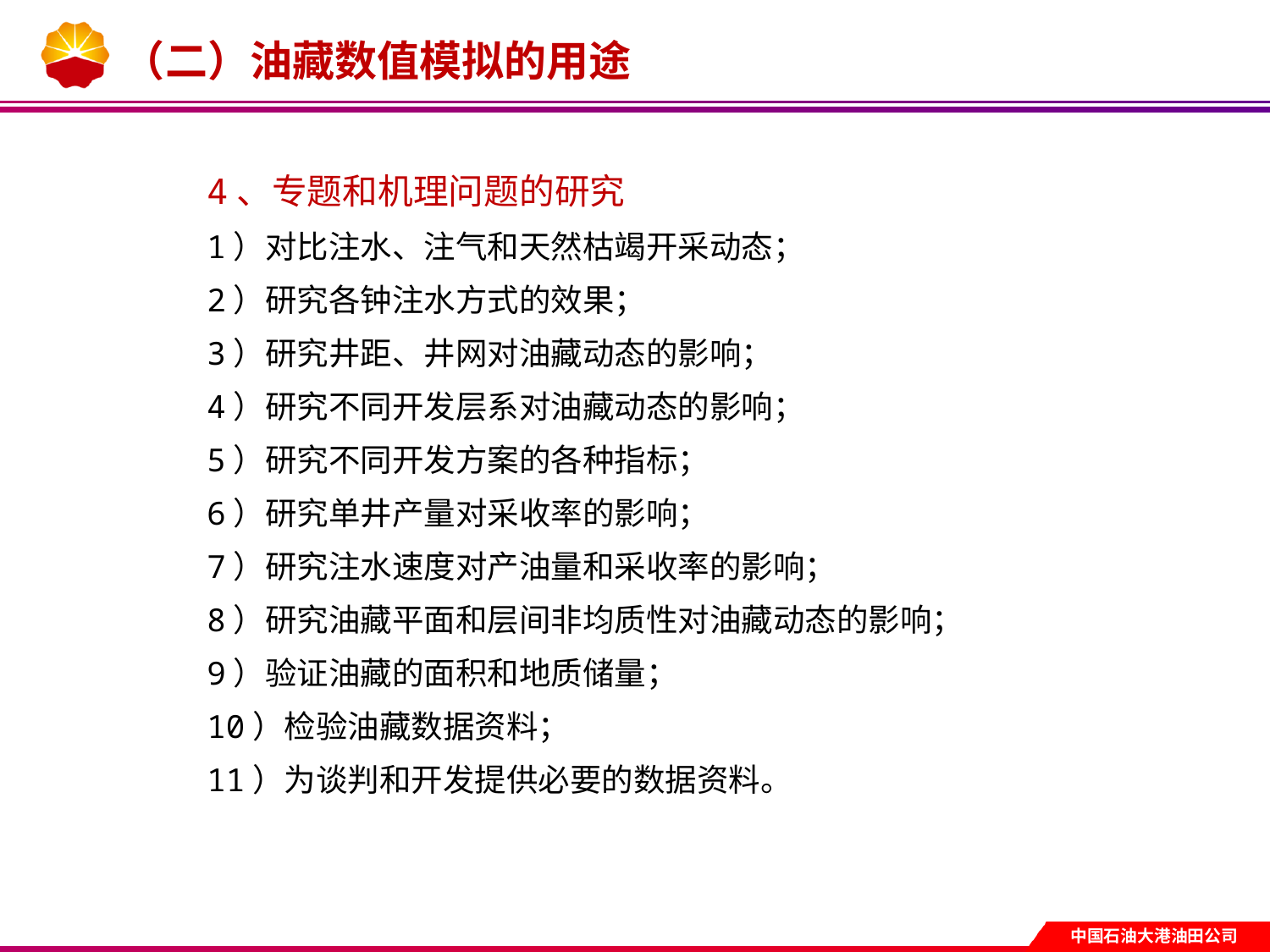

# （二）油藏数值模拟的用途
4、专题和机理问题的研究
1）对比注水、注气和天然枯竭开采动态；
2）研究各钟注水方式的效果；
3）研究井距、井网对油藏动态的影响；
4）研究不同开发层系对油藏动态的影响；
5）研究不同开发方案的各种指标；
6）研究单井产量对采收率的影响；
7）研究注水速度对产油量和采收率的影响；
8）研究油藏平面和层间非均质性对油藏动态的影响；
9）验证油藏的面积和地质储量；
10）检验油藏数据资料；
11）为谈判和开发提供必要的数据资料。